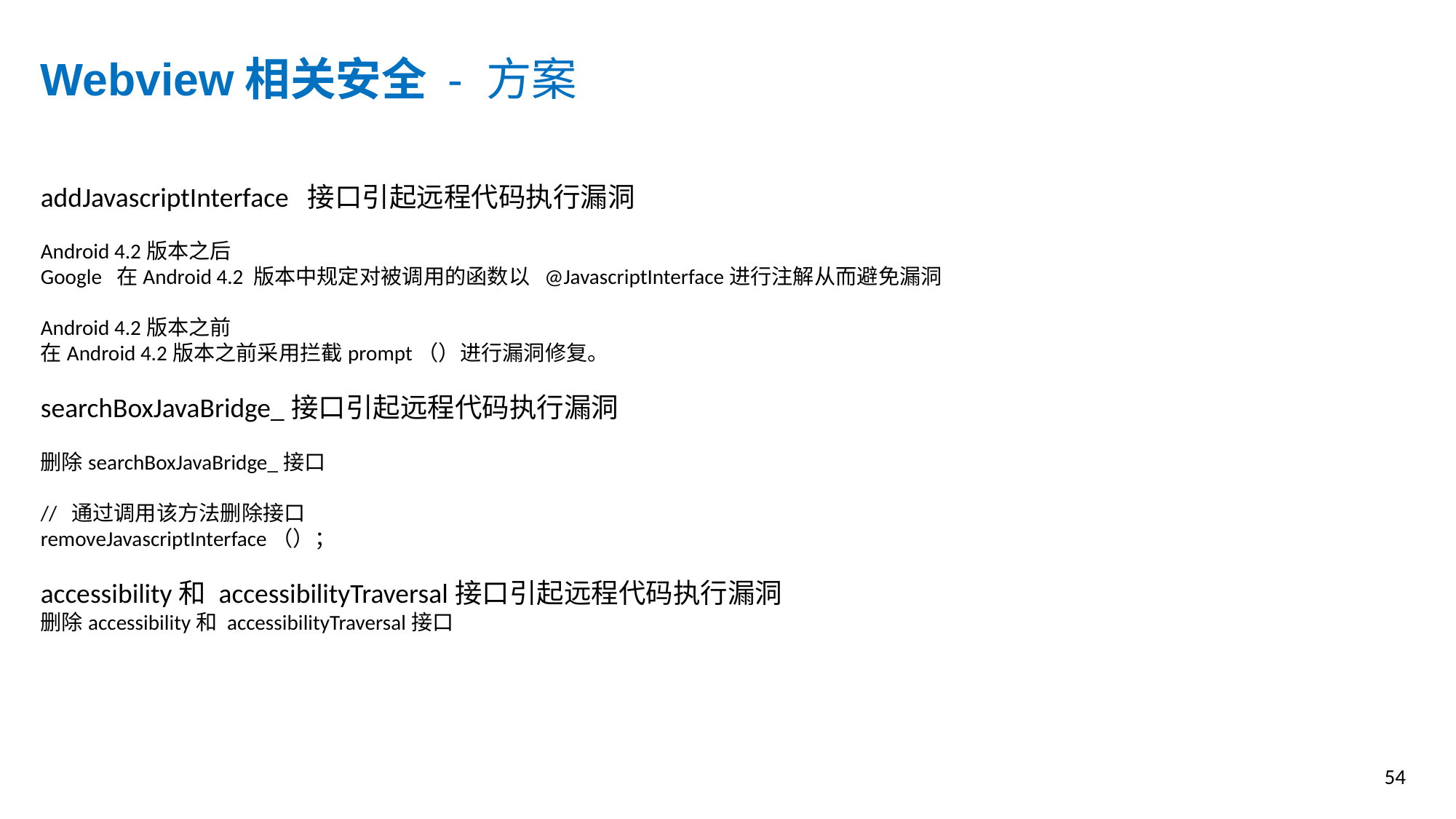

Webview相关安全 - 方案
addJavascriptInterface  接口引起远程代码执行漏洞

Android 4.2版本之后
Google  在Android 4.2 版本中规定对被调用的函数以  @JavascriptInterface进行注解从而避免漏洞

Android 4.2版本之前
在Android 4.2版本之前采用拦截prompt（）进行漏洞修复。

searchBoxJavaBridge_接口引起远程代码执行漏洞

删除searchBoxJavaBridge_接口

//  通过调用该方法删除接口
removeJavascriptInterface（）；

accessibility和 accessibilityTraversal接口引起远程代码执行漏洞
删除accessibility和 accessibilityTraversal接口
54